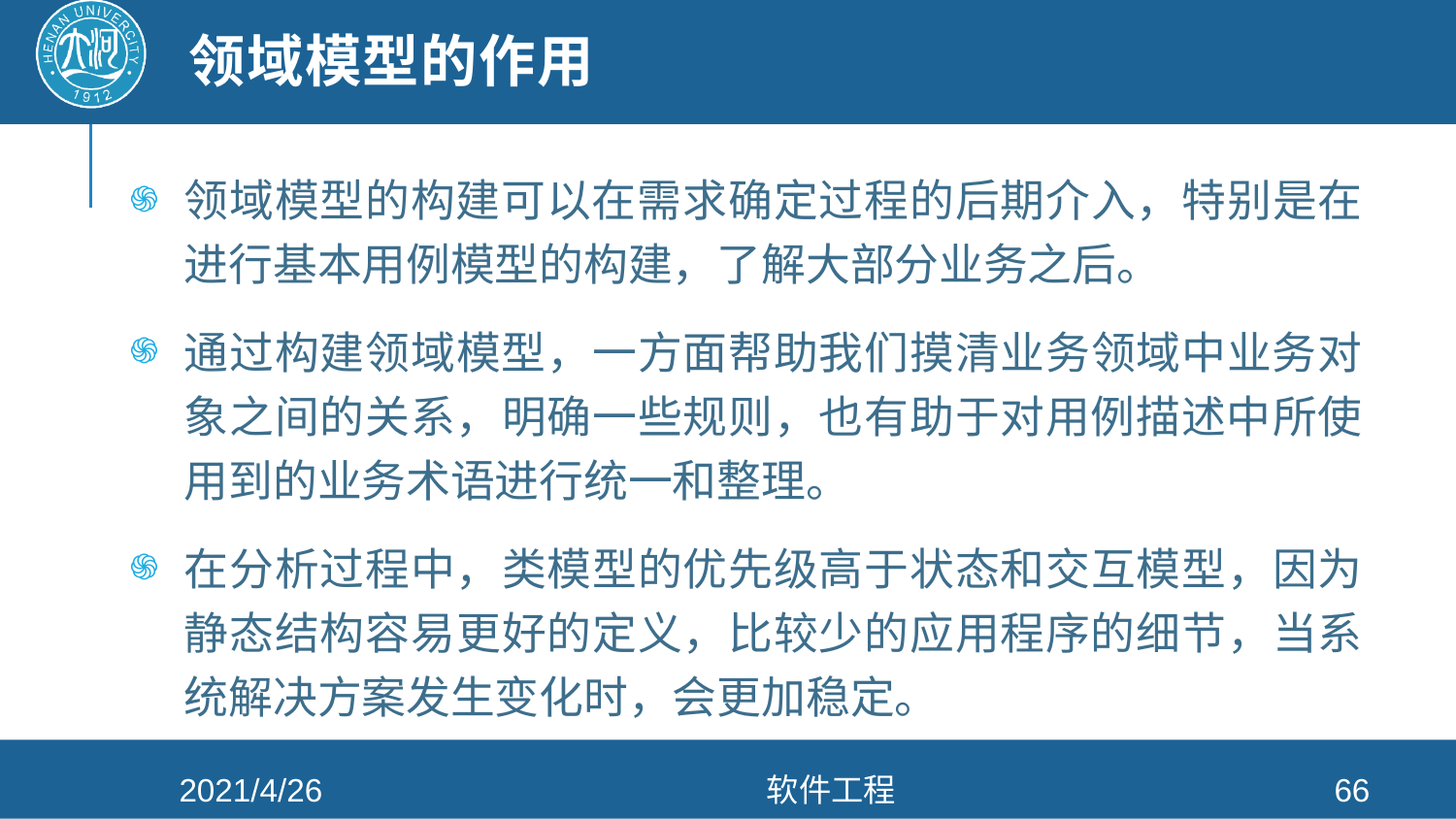

# 领域模型的作用
领域模型的构建可以在需求确定过程的后期介入，特别是在进行基本用例模型的构建，了解大部分业务之后。
通过构建领域模型，一方面帮助我们摸清业务领域中业务对象之间的关系，明确一些规则，也有助于对用例描述中所使用到的业务术语进行统一和整理。
在分析过程中，类模型的优先级高于状态和交互模型，因为静态结构容易更好的定义，比较少的应用程序的细节，当系统解决方案发生变化时，会更加稳定。

2021/4/26
软件工程
66